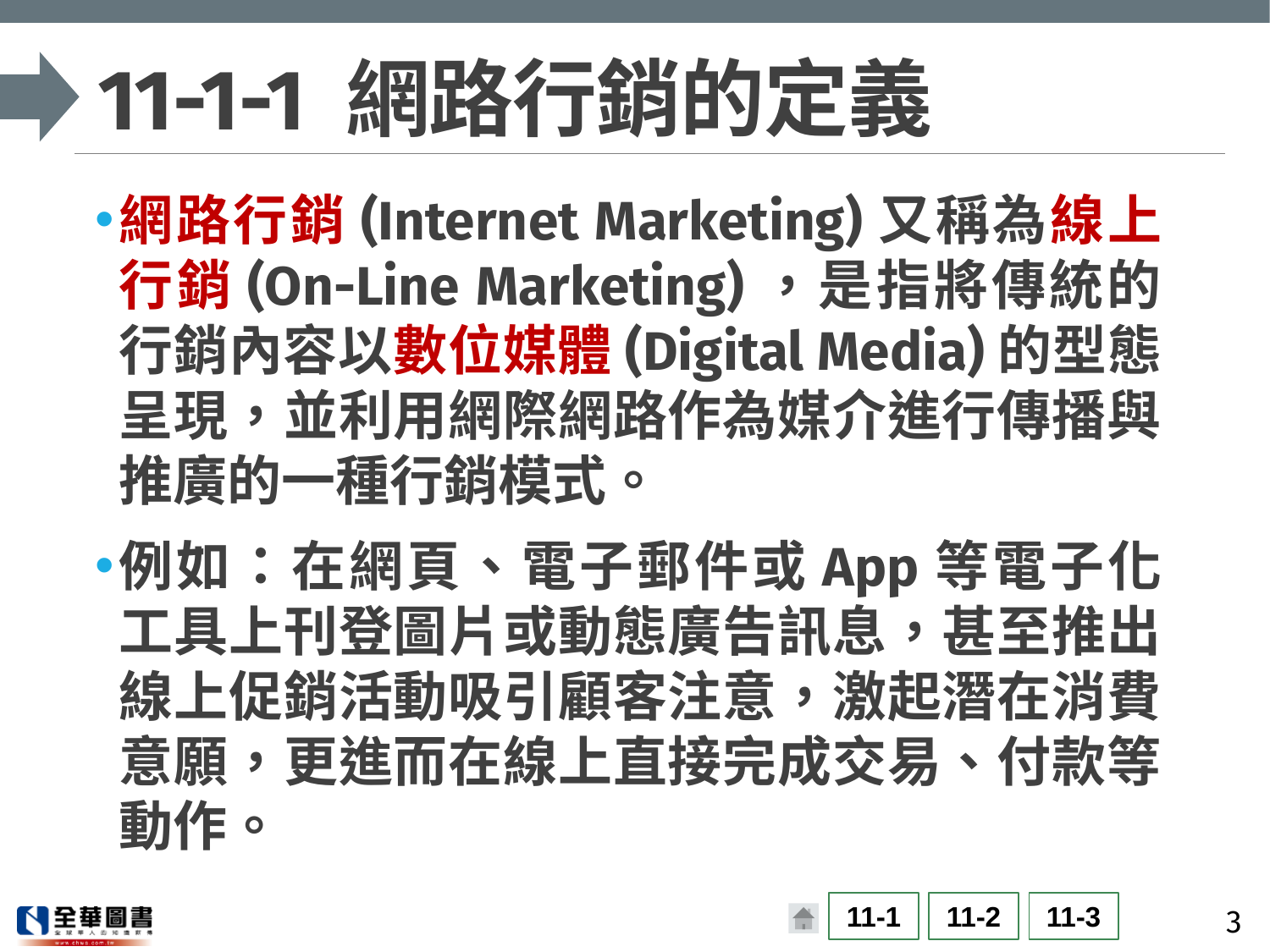

# 11-1-1 網路行銷的定義
網路行銷(Internet Marketing)又稱為線上行銷(On-Line Marketing)，是指將傳統的行銷內容以數位媒體(Digital Media)的型態呈現，並利用網際網路作為媒介進行傳播與推廣的一種行銷模式。
例如：在網頁、電子郵件或App等電子化工具上刊登圖片或動態廣告訊息，甚至推出線上促銷活動吸引顧客注意，激起潛在消費意願，更進而在線上直接完成交易、付款等動作。
3